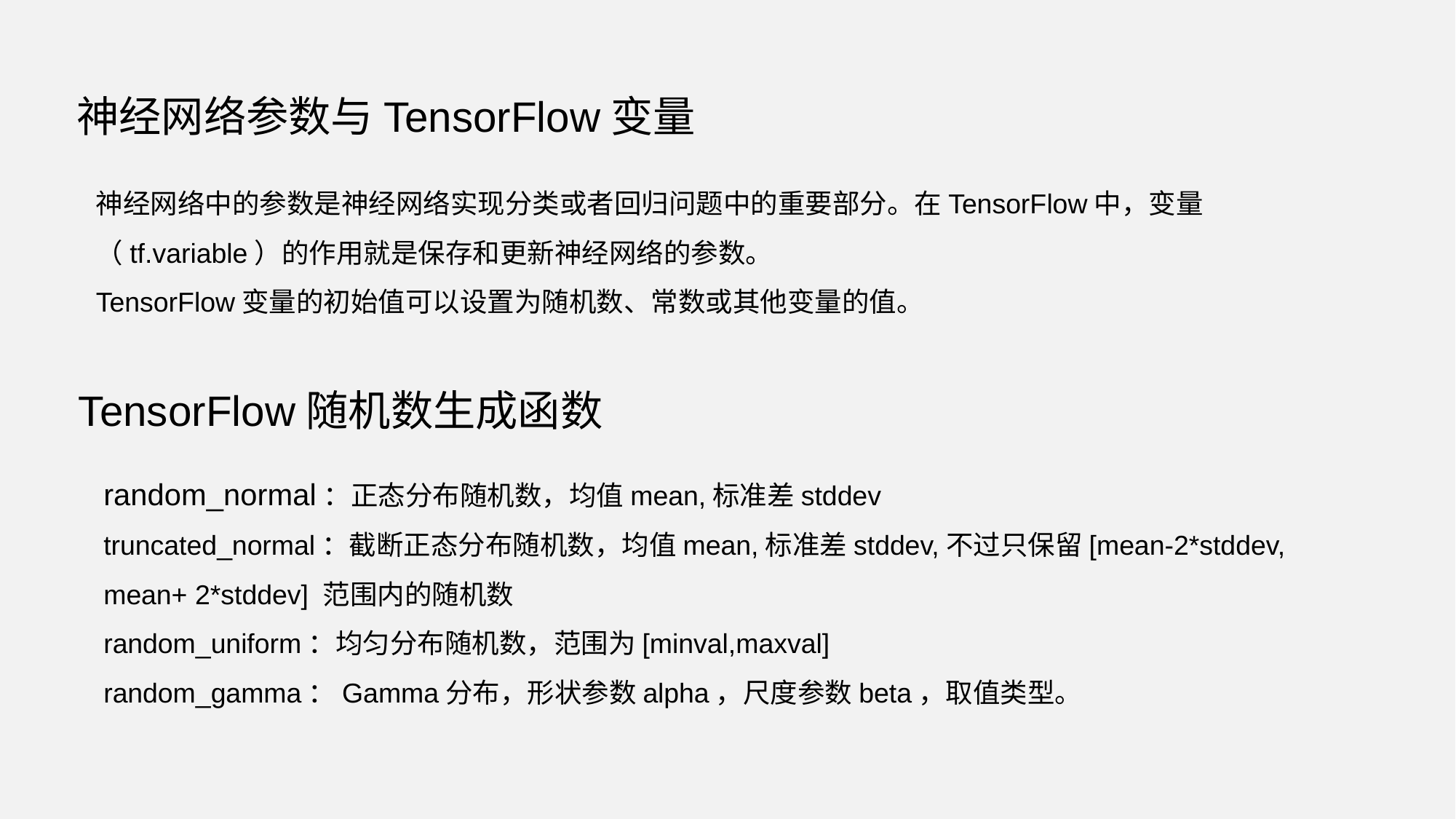

神经网络参数与TensorFlow变量
神经网络中的参数是神经网络实现分类或者回归问题中的重要部分。在TensorFlow中，变量（tf.variable）的作用就是保存和更新神经网络的参数。
TensorFlow变量的初始值可以设置为随机数、常数或其他变量的值。
TensorFlow随机数生成函数
random_normal：正态分布随机数，均值mean,标准差stddev
truncated_normal：截断正态分布随机数，均值mean,标准差stddev,不过只保留[mean-2*stddev, mean+ 2*stddev] 范围内的随机数
random_uniform：均匀分布随机数，范围为[minval,maxval]
random_gamma：Gamma分布，形状参数alpha，尺度参数beta，取值类型。